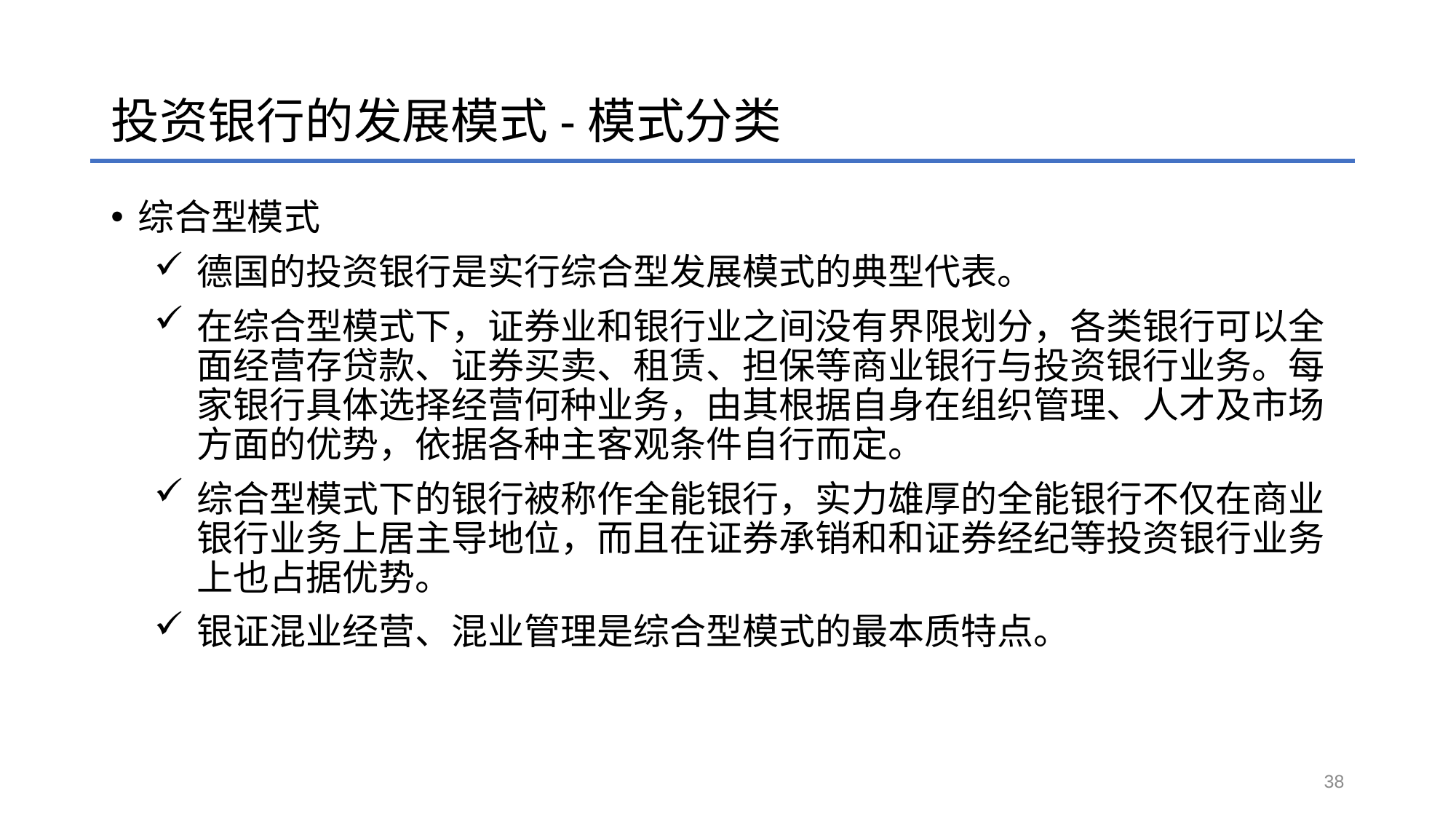

# 投资银行的发展模式-模式分类
综合型模式
德国的投资银行是实行综合型发展模式的典型代表。
在综合型模式下，证券业和银行业之间没有界限划分，各类银行可以全面经营存贷款、证券买卖、租赁、担保等商业银行与投资银行业务。每家银行具体选择经营何种业务，由其根据自身在组织管理、人才及市场方面的优势，依据各种主客观条件自行而定。
综合型模式下的银行被称作全能银行，实力雄厚的全能银行不仅在商业银行业务上居主导地位，而且在证券承销和和证券经纪等投资银行业务上也占据优势。
银证混业经营、混业管理是综合型模式的最本质特点。
38